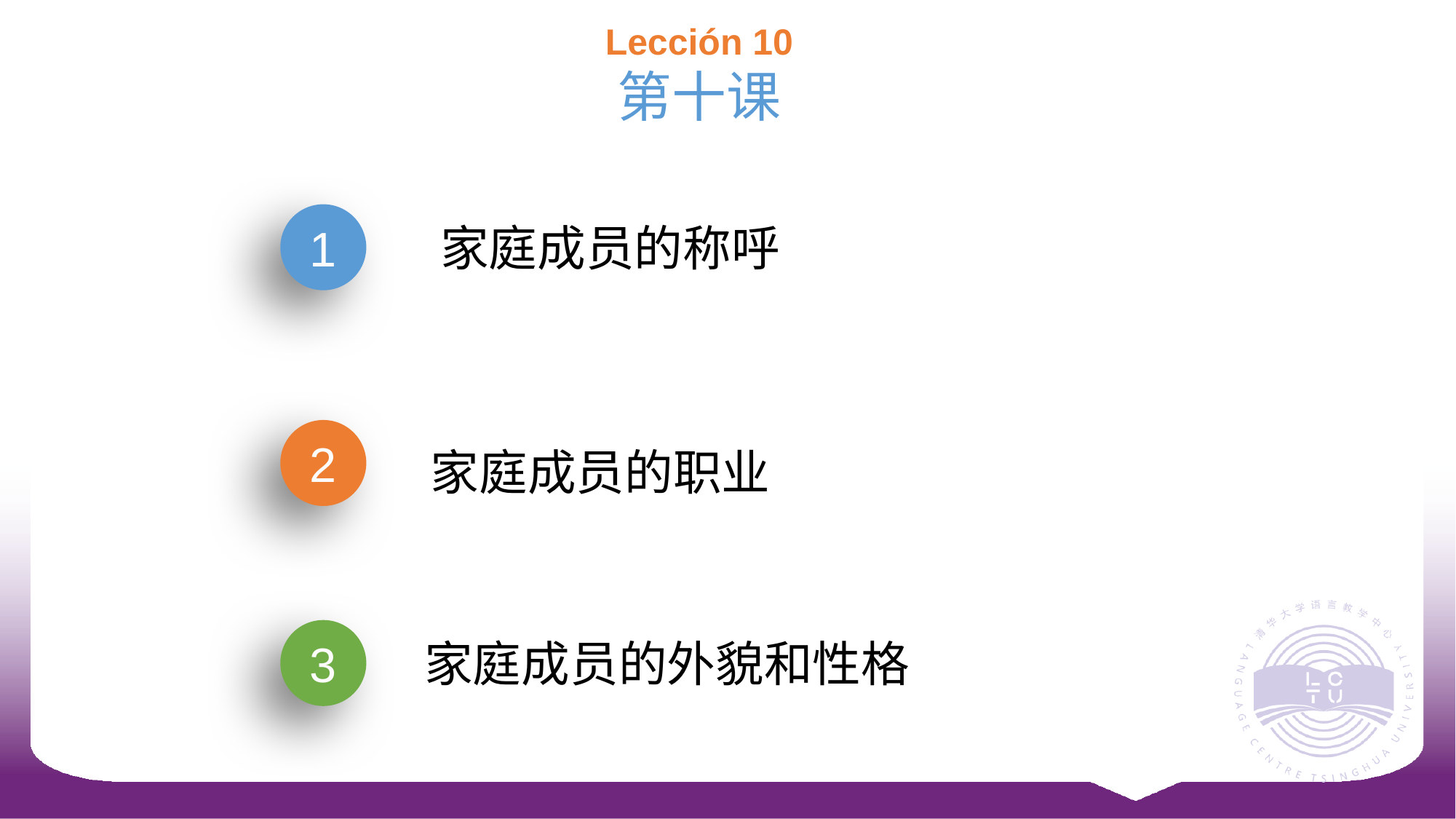

Lección 10
第十课
1
家庭成员的称呼
2
家庭成员的职业
3
家庭成员的外貌和性格